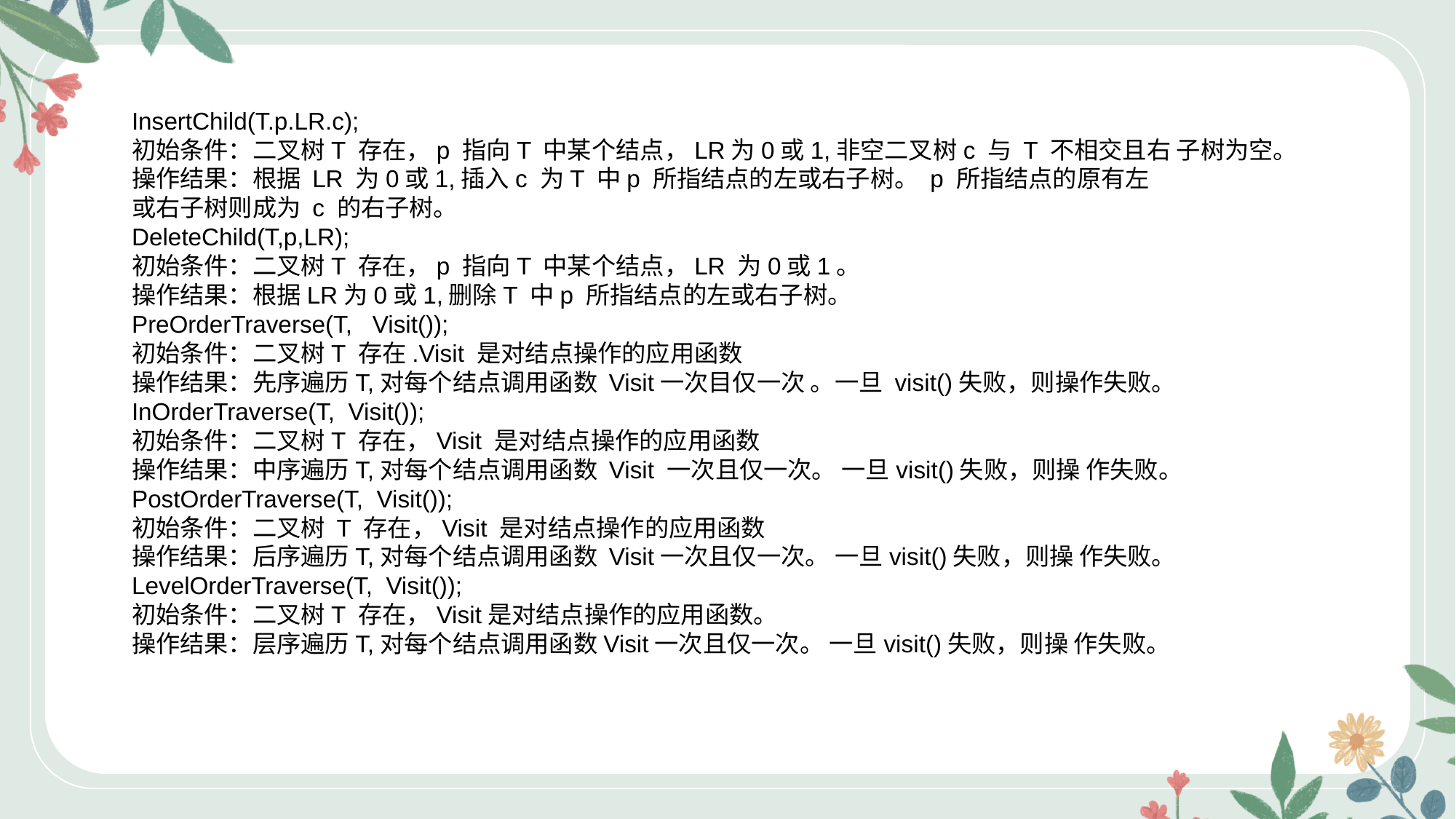

InsertChild(T.p.LR.c);
初始条件：二叉树T 存在，p 指向T 中某个结点，LR为0或1,非空二叉树c 与 T 不相交且右 子树为空。
操作结果：根据 LR 为0或1,插入c 为T 中p 所指结点的左或右子树。 p 所指结点的原有左
或右子树则成为 c 的右子树。
DeleteChild(T,p,LR);
初始条件：二叉树T 存在，p 指向T 中某个结点，LR 为0或1。
操作结果：根据LR为0或1,删除T 中p 所指结点的左或右子树。
PreOrderTraverse(T,   Visit());
初始条件：二叉树T 存在.Visit 是对结点操作的应用函数
操作结果：先序遍历T,对每个结点调用函数 Visit一次目仅一次 。一旦 visit()失败，则操作失败。
InOrderTraverse(T,  Visit());
初始条件：二叉树T 存在，Visit 是对结点操作的应用函数
操作结果：中序遍历T,对每个结点调用函数 Visit 一次且仅一次。 一旦visit()失败，则操 作失败。
PostOrderTraverse(T,  Visit());
初始条件：二叉树 T 存在，Visit 是对结点操作的应用函数
操作结果：后序遍历T,对每个结点调用函数 Visit一次且仅一次。 一旦visit()失败，则操 作失败。
LevelOrderTraverse(T,  Visit());
初始条件：二叉树T 存在，Visit是对结点操作的应用函数。
操作结果：层序遍历T,对每个结点调用函数Visit一次且仅一次。 一旦visit()失败，则操 作失败。